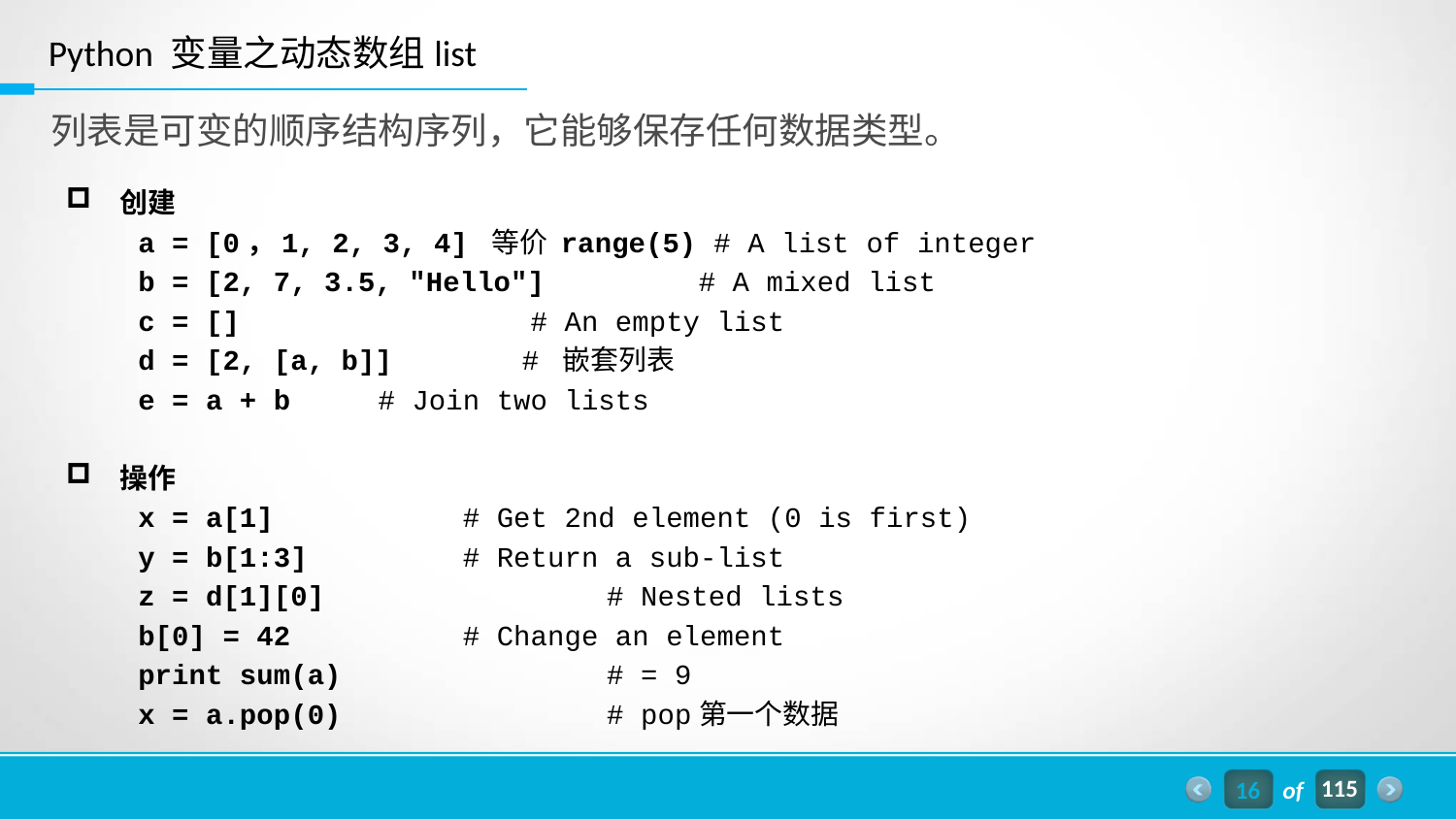

Python 变量之动态数组list

列表是可变的顺序结构序列，它能够保存任何数据类型。
创建
a = [0，1, 2, 3, 4] 等价 range(5) # A list of integer
b = [2, 7, 3.5, "Hello"]         # A mixed list
c = []		            # An empty list
d = [2, [a, b]]		   # 嵌套列表
e = a + b			   # Join two lists

操作
x = a[1] 	        # Get 2nd element (0 is first)
y = b[1:3] 	        # Return a sub-list
z = d[1][0] 	        # Nested lists
b[0] = 42 	        # Change an element
print sum(a)	        # = 9
x = a.pop(0)	        # pop第一个数据
16